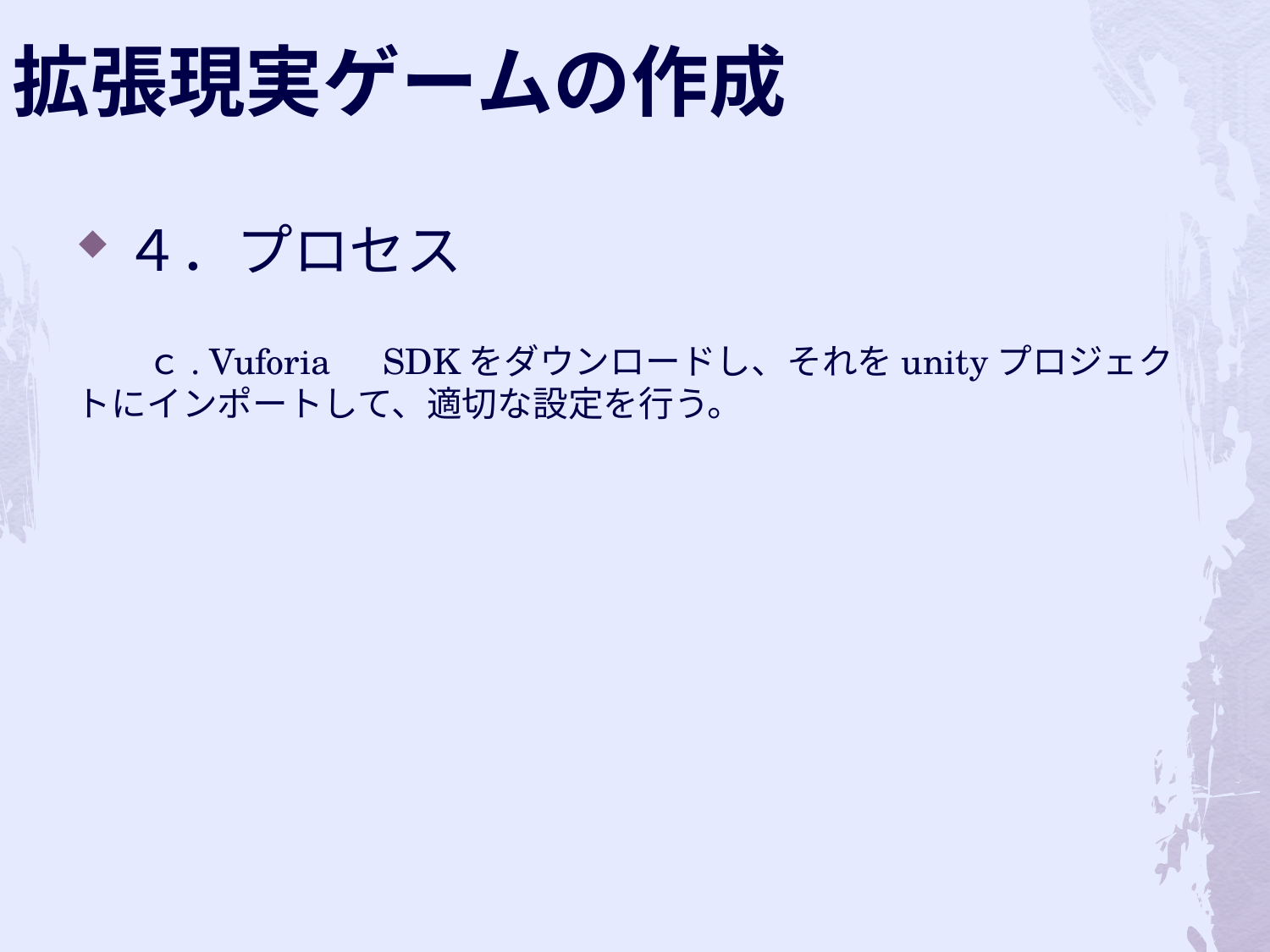

拡張現実ゲームの作成
４．プロセス

　　ｃ. Vuforia　SDKをダウンロードし、それをunityプロジェクトにインポートして、適切な設定を行う。